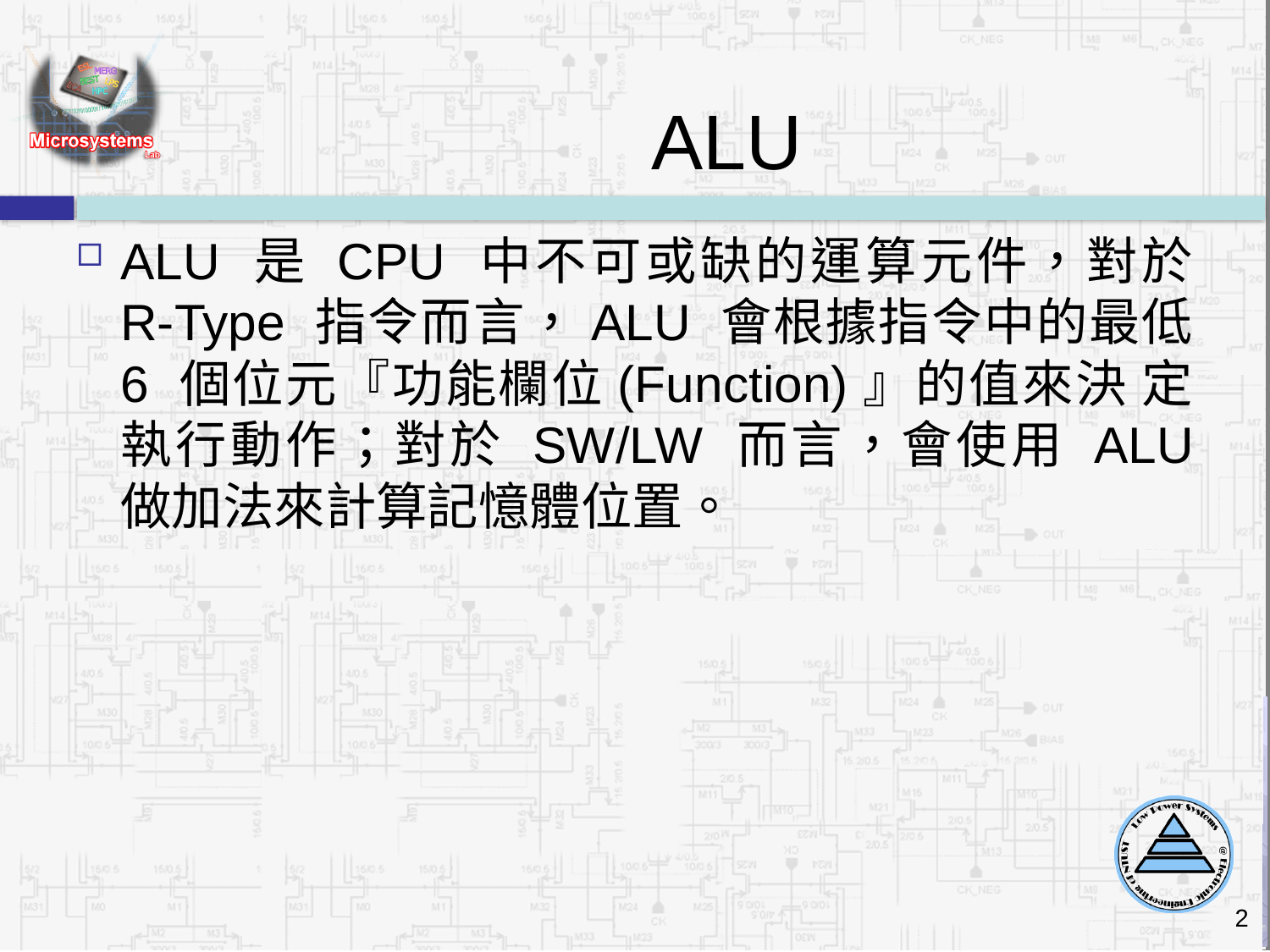

ALU
ALU 是 CPU 中不可或缺的運算元件，對於 R-Type 指令而言，ALU 會根據指令中的最低 6 個位元『功能欄位(Function)』的值來決 定執行動作；對於 SW/LW 而言，會使用 ALU 做加法來計算記憶體位置。
2